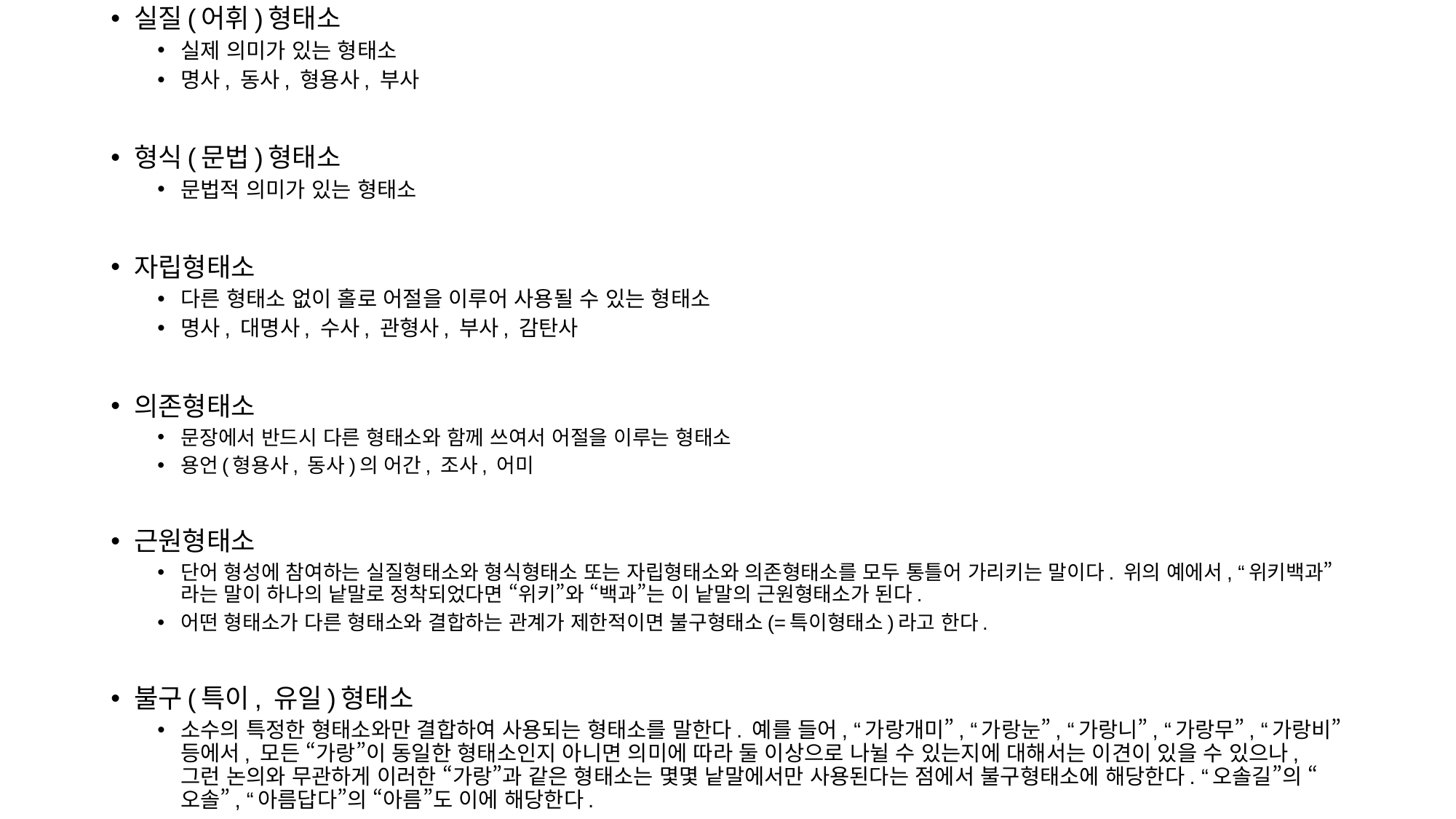

실질(어휘)형태소
실제 의미가 있는 형태소
명사, 동사, 형용사, 부사

형식(문법)형태소
문법적 의미가 있는 형태소

자립형태소
다른 형태소 없이 홀로 어절을 이루어 사용될 수 있는 형태소
명사, 대명사, 수사, 관형사, 부사, 감탄사

의존형태소
문장에서 반드시 다른 형태소와 함께 쓰여서 어절을 이루는 형태소
용언(형용사, 동사)의 어간, 조사, 어미

근원형태소
단어 형성에 참여하는 실질형태소와 형식형태소 또는 자립형태소와 의존형태소를 모두 통틀어 가리키는 말이다. 위의 예에서, “위키백과”라는 말이 하나의 낱말로 정착되었다면 “위키”와 “백과”는 이 낱말의 근원형태소가 된다.
어떤 형태소가 다른 형태소와 결합하는 관계가 제한적이면 불구형태소(=특이형태소)라고 한다.

불구(특이, 유일)형태소
소수의 특정한 형태소와만 결합하여 사용되는 형태소를 말한다. 예를 들어, “가랑개미”, “가랑눈”, “가랑니”, “가랑무”, “가랑비” 등에서, 모든 “가랑”이 동일한 형태소인지 아니면 의미에 따라 둘 이상으로 나뉠 수 있는지에 대해서는 이견이 있을 수 있으나, 그런 논의와 무관하게 이러한 “가랑”과 같은 형태소는 몇몇 낱말에서만 사용된다는 점에서 불구형태소에 해당한다. “오솔길”의 “오솔”, “아름답다”의 “아름”도 이에 해당한다.